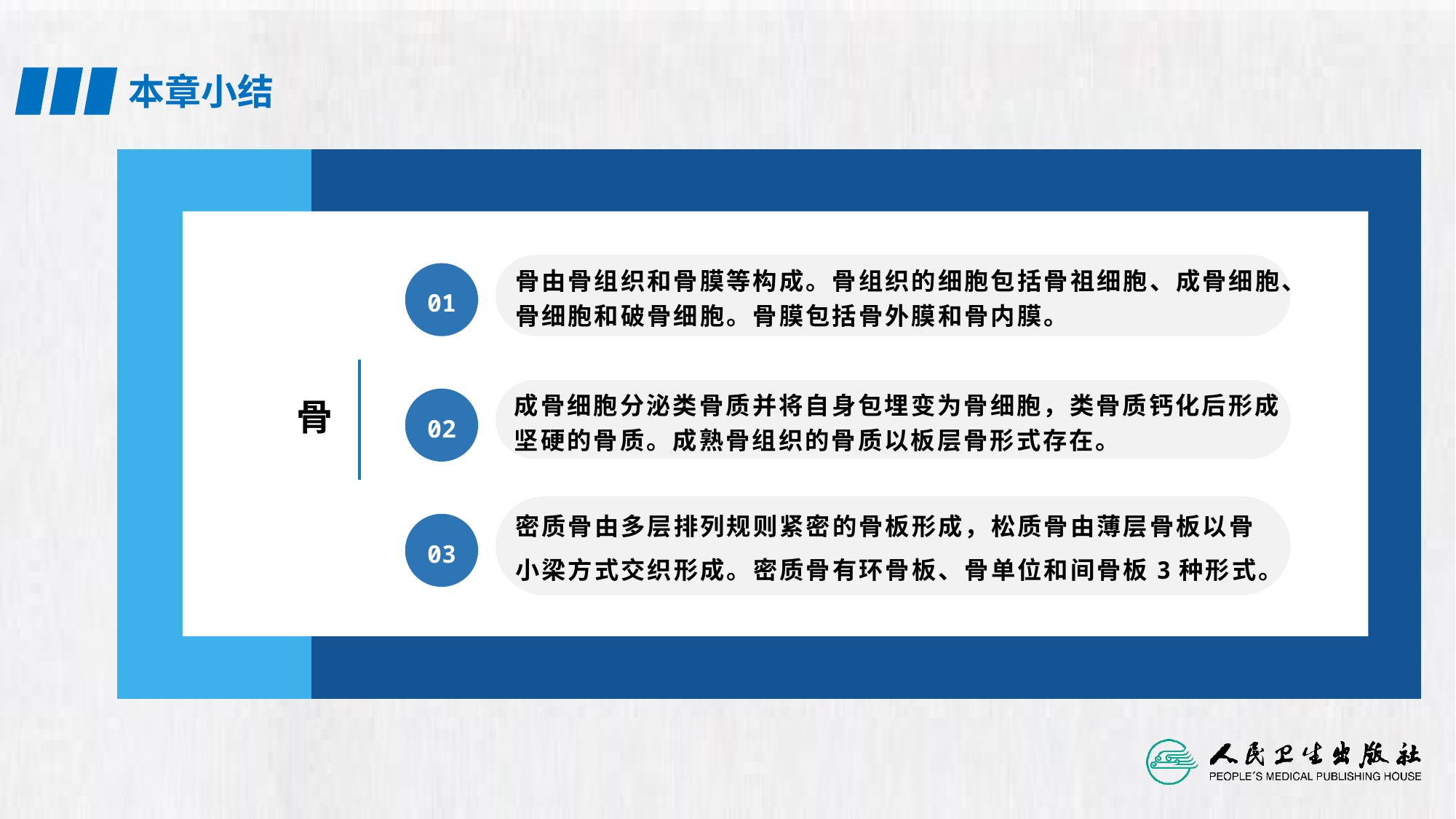

01
骨由骨组织和骨膜等构成。骨组织的细胞包括骨祖细胞、成骨细胞、骨细胞和破骨细胞。骨膜包括骨外膜和骨内膜。

骨

成骨细胞分泌类骨质并将自身包埋变为骨细胞，类骨质钙化后形成坚硬的骨质。成熟骨组织的骨质以板层骨形式存在。

02

密质骨由多层排列规则紧密的骨板形成，松质骨由薄层骨板以骨小梁方式交织形成。密质骨有环骨板、骨单位和间骨板3种形式。

03